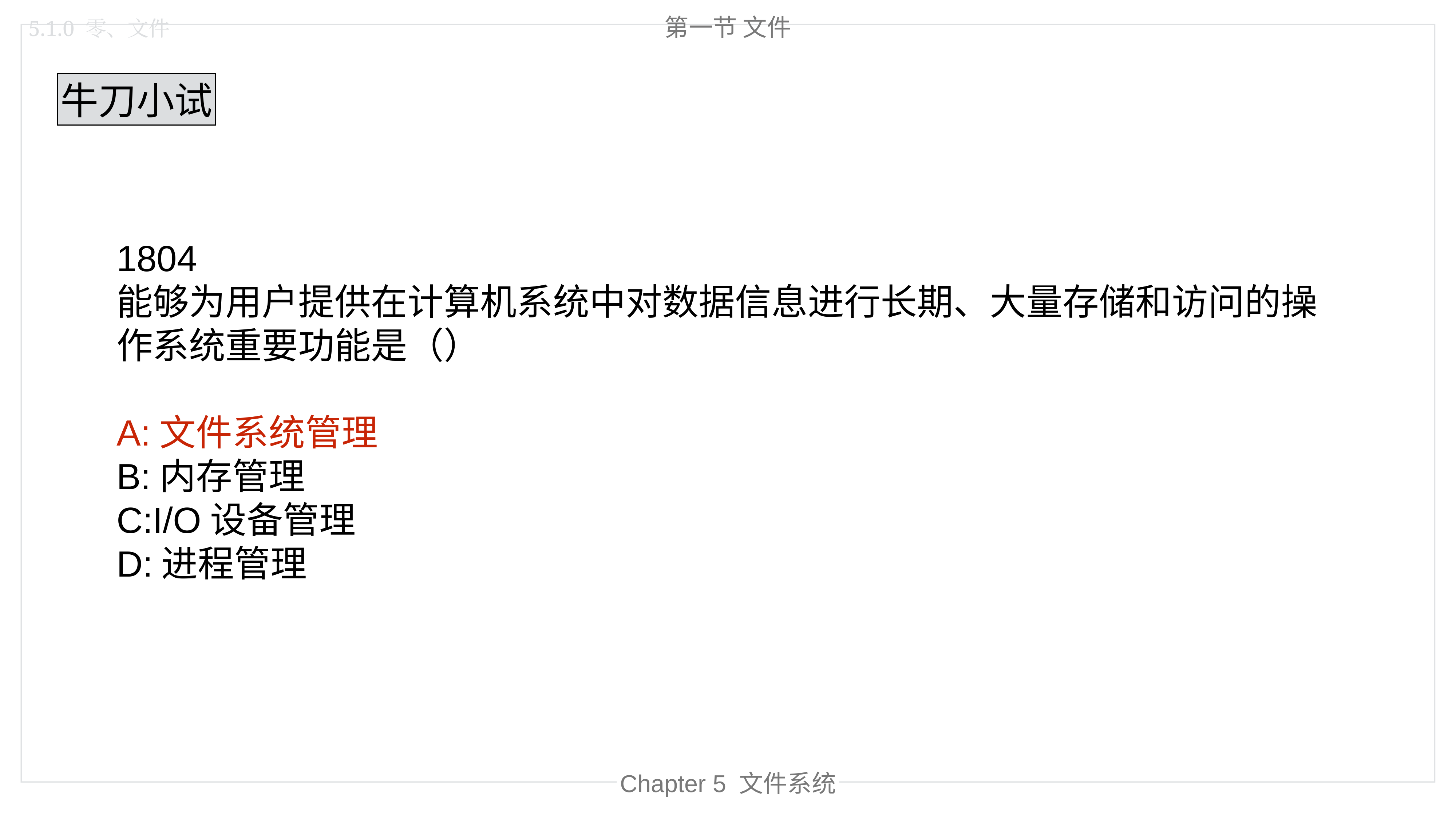

第一节 文件
5.1.0 零、文件

牛刀小试
1804
能够为用户提供在计算机系统中对数据信息进行长期、大量存储和访问的操作系统重要功能是（）

A:文件系统管理
B:内存管理
C:I/O设备管理
D:进程管理
Chapter 4 内存管理
Chapter 5 文件系统